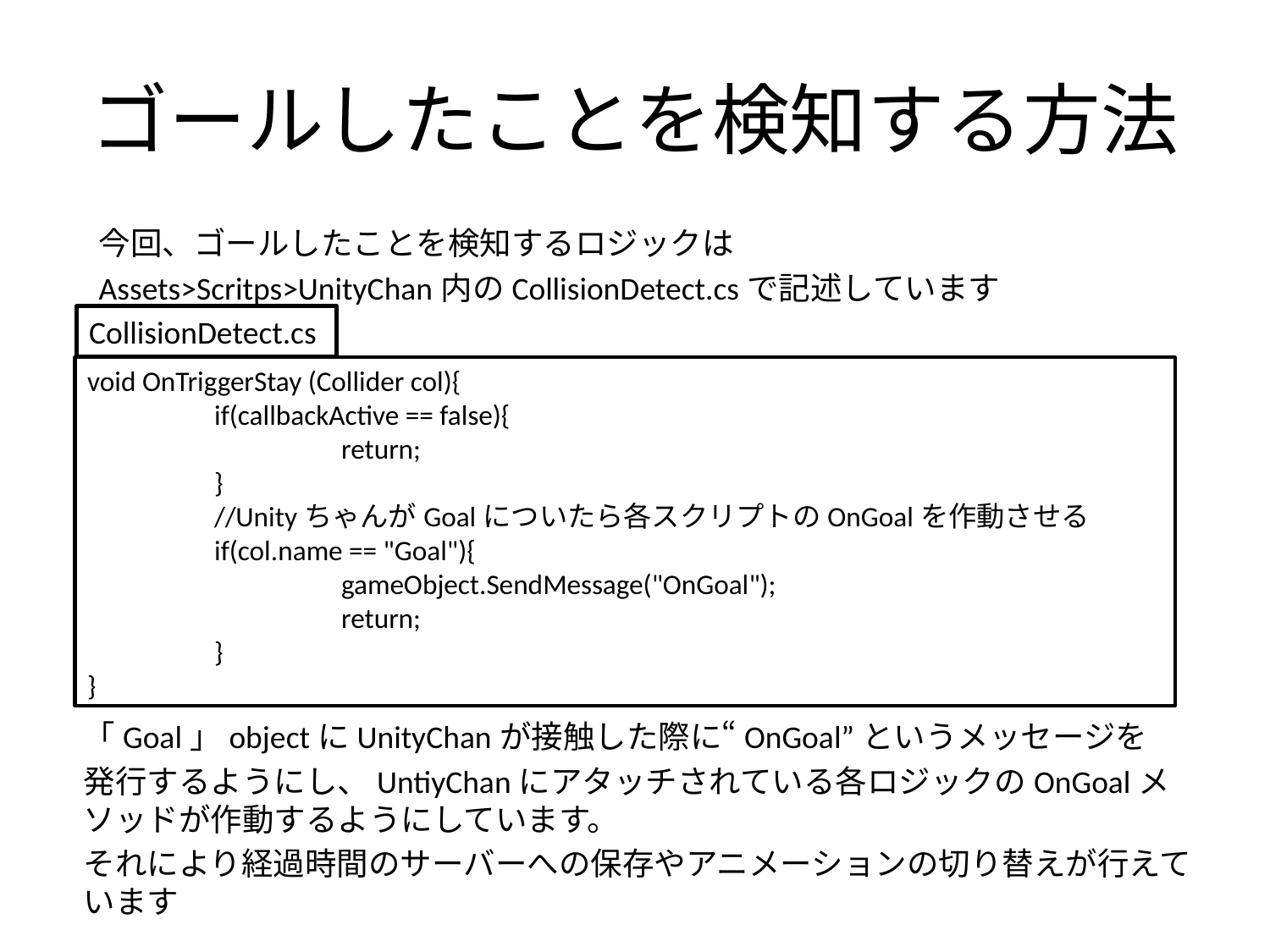

# ゴールしたことを検知する方法
今回、ゴールしたことを検知するロジックは
Assets>Scritps>UnityChan内のCollisionDetect.csで記述しています
CollisionDetect.cs
void OnTriggerStay (Collider col){
	if(callbackActive == false){
		return;
	}
	//UnityちゃんがGoalについたら各スクリプトのOnGoalを作動させる
	if(col.name == "Goal"){
		gameObject.SendMessage("OnGoal");
		return;
	}
}
「Goal」objectにUnityChanが接触した際に“OnGoal”というメッセージを
発行するようにし、UntiyChanにアタッチされている各ロジックのOnGoalメソッドが作動するようにしています。
それにより経過時間のサーバーへの保存やアニメーションの切り替えが行えています